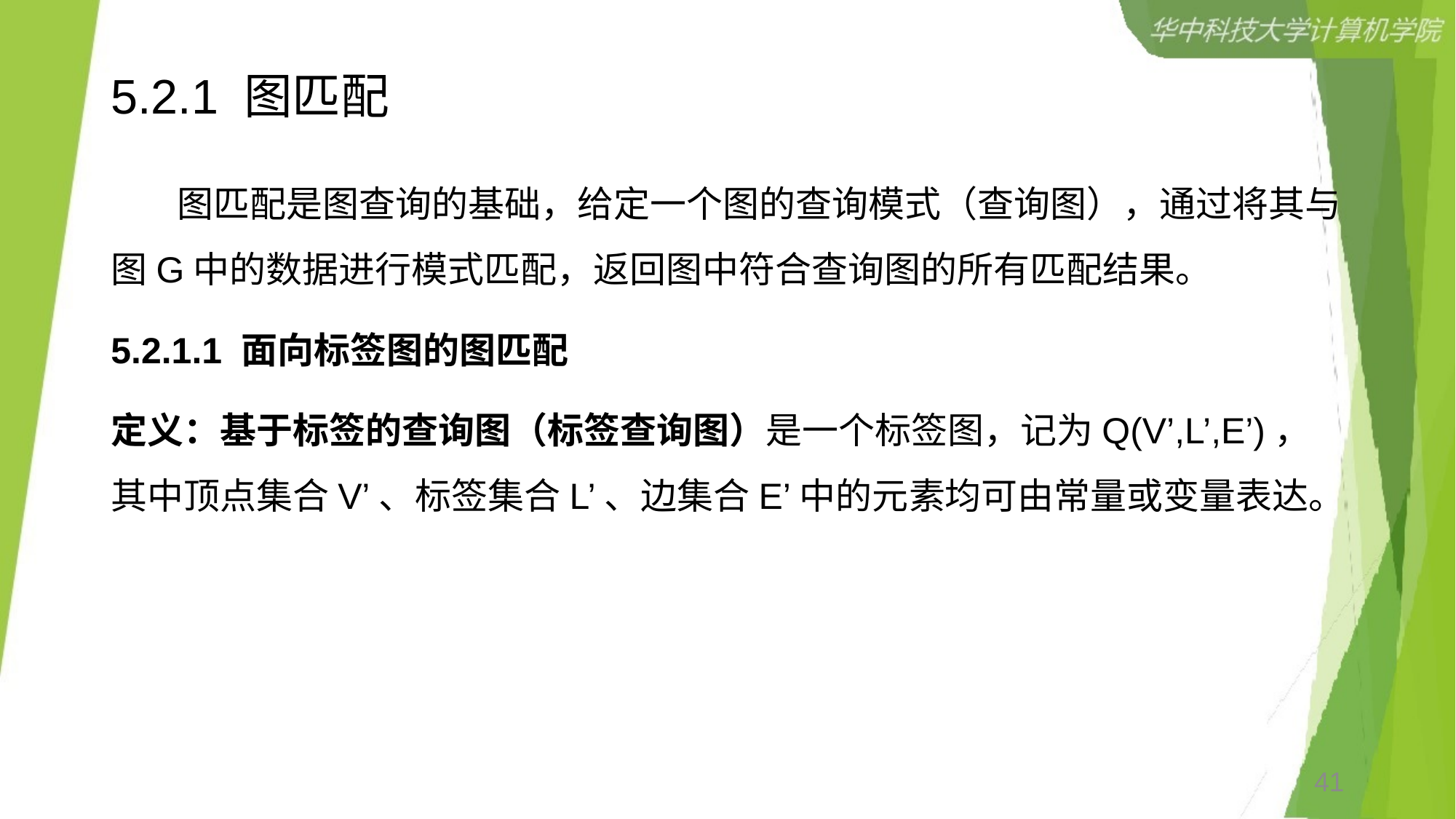

# 5.2.1 图匹配
       图匹配是图查询的基础，给定一个图的查询模式（查询图），通过将其与图G中的数据进行模式匹配，返回图中符合查询图的所有匹配结果。
5.2.1.1 面向标签图的图匹配
定义：基于标签的查询图（标签查询图）是一个标签图，记为Q(V’,L’,E’)，其中顶点集合V’、标签集合L’、边集合E’中的元素均可由常量或变量表达。
41